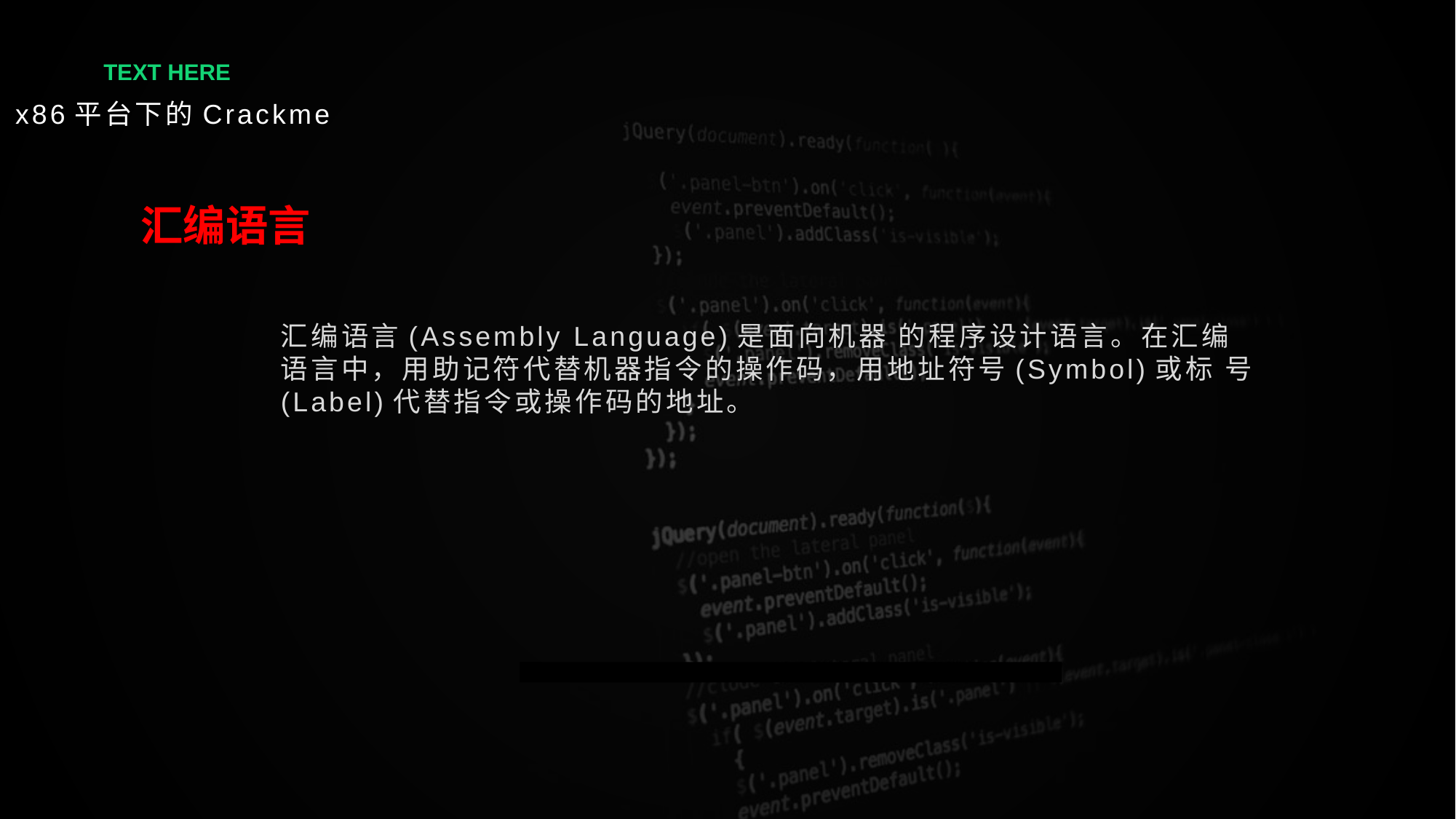

TEXT HERE
x86平台下的Crackme
汇编语言
汇编语言(Assembly Language)是面向机器 的程序设计语言。在汇编语言中，用助记符代替机器指令的操作码，用地址符号(Symbol)或标 号(Label)代替指令或操作码的地址。